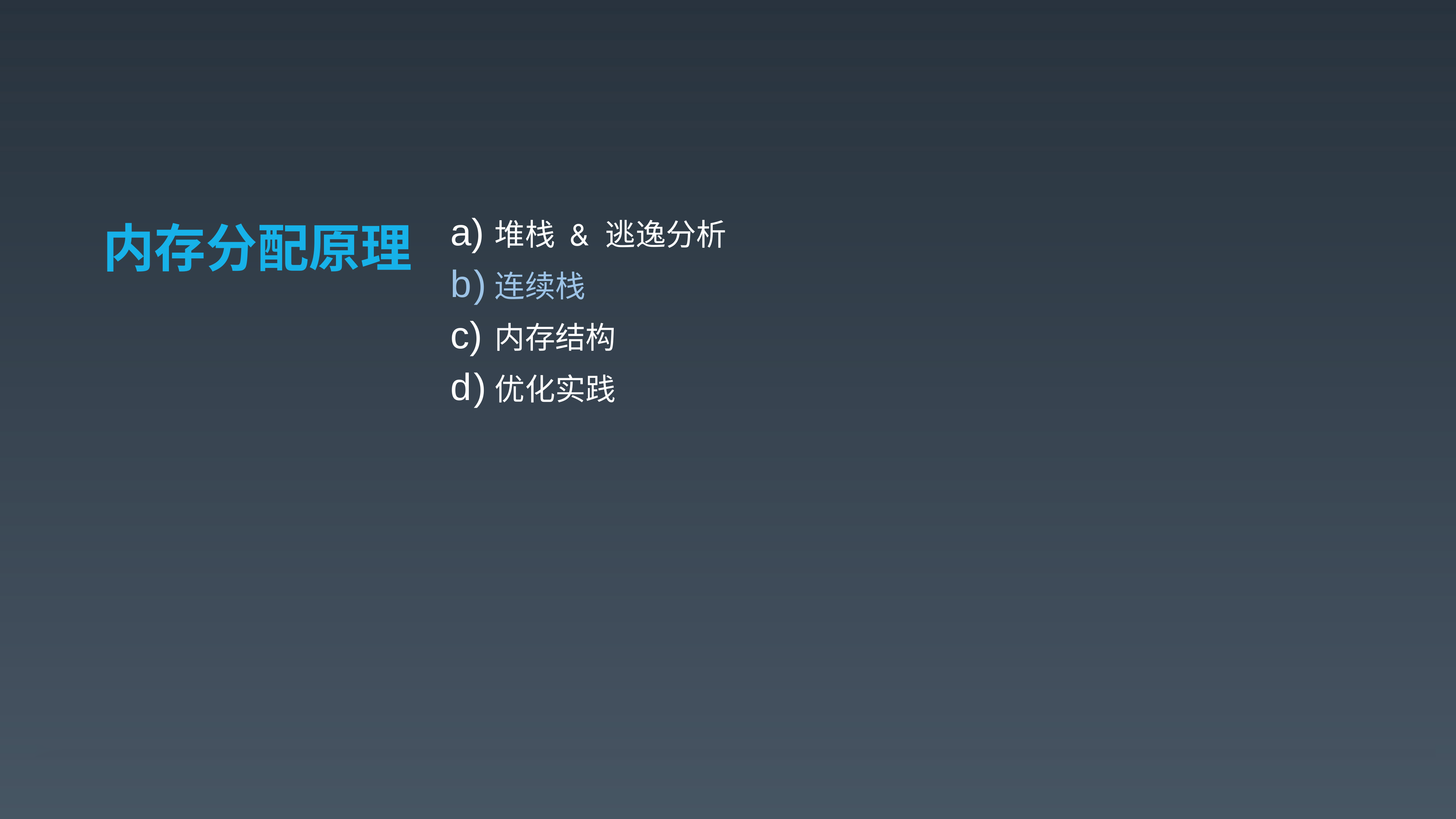

# 内存分配原理
堆栈 & 逃逸分析
连续栈
内存结构
优化实践